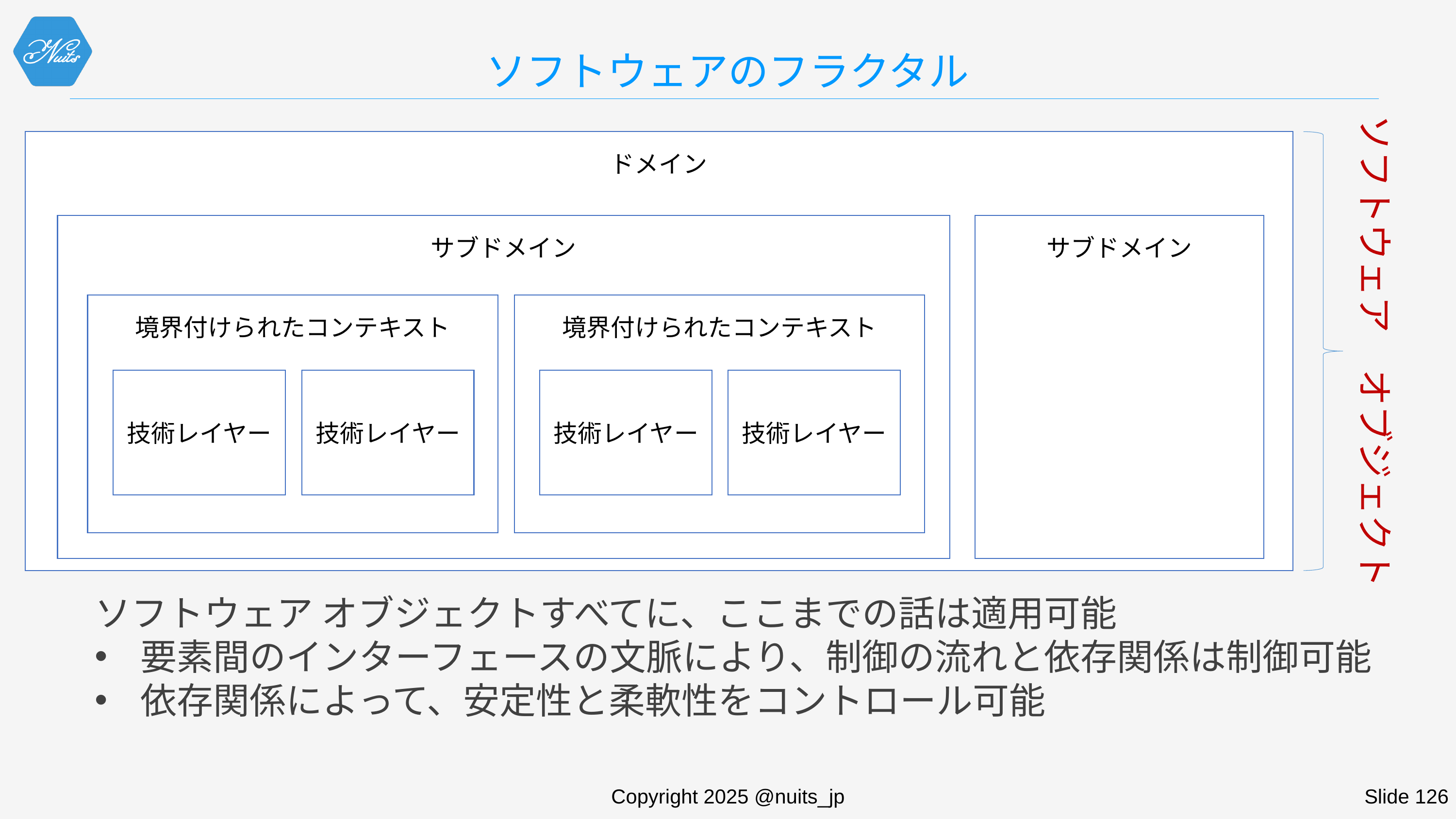

# ソフトウェアのフラクタル
ソフトウェア　オブジェクト

ドメイン
サブドメイン
サブドメイン
境界付けられたコンテキスト
境界付けられたコンテキスト
技術レイヤー
技術レイヤー
技術レイヤー
技術レイヤー
ソフトウェア オブジェクトすべてに、ここまでの話は適用可能
要素間のインターフェースの文脈により、制御の流れと依存関係は制御可能
依存関係によって、安定性と柔軟性をコントロール可能